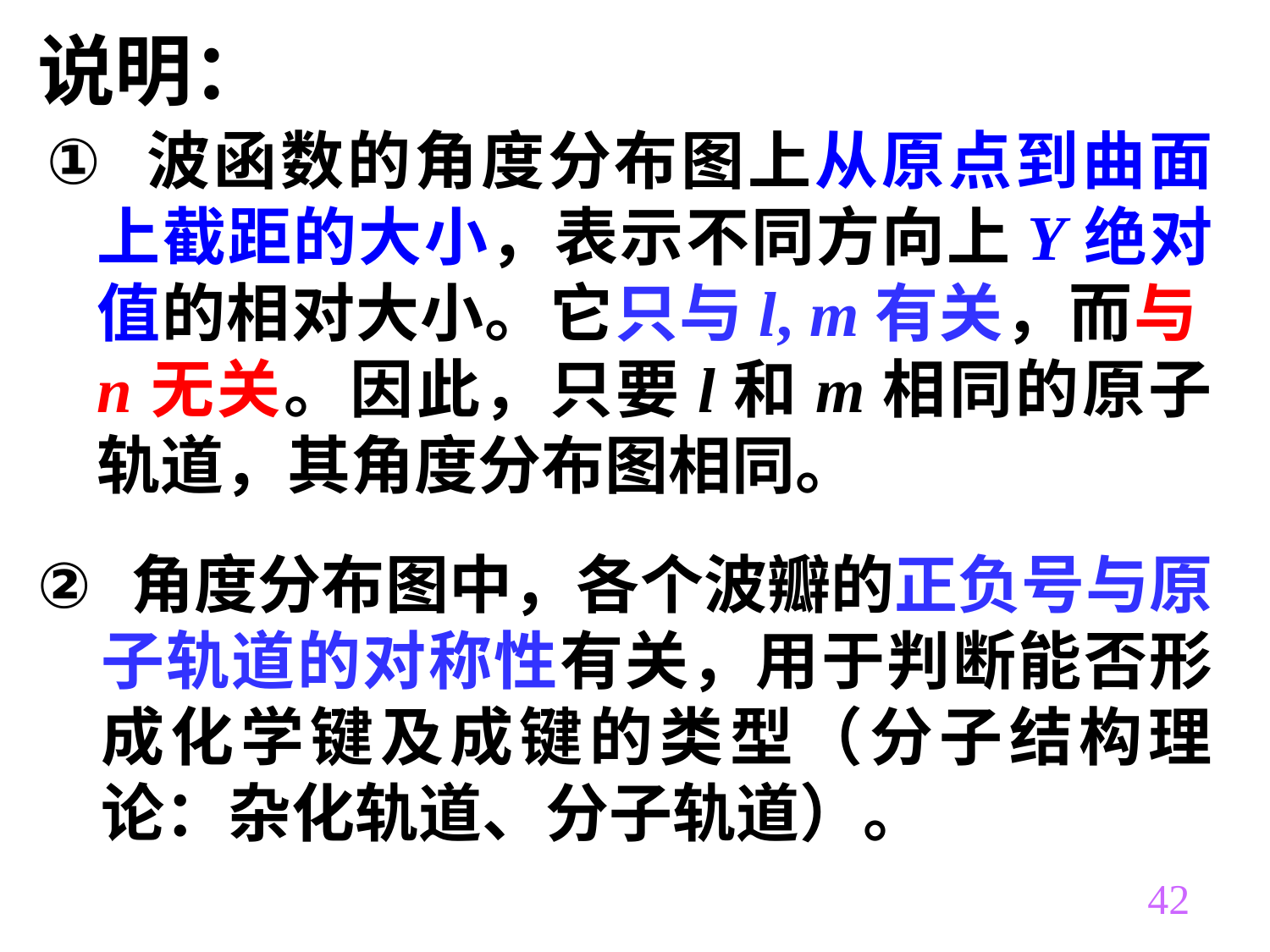

说明：
 波函数的角度分布图上从原点到曲面上截距的大小，表示不同方向上Y绝对值的相对大小。它只与l, m有关，而与n无关。因此，只要l和m相同的原子轨道，其角度分布图相同。
 角度分布图中，各个波瓣的正负号与原子轨道的对称性有关，用于判断能否形成化学键及成键的类型（分子结构理论：杂化轨道、分子轨道）。